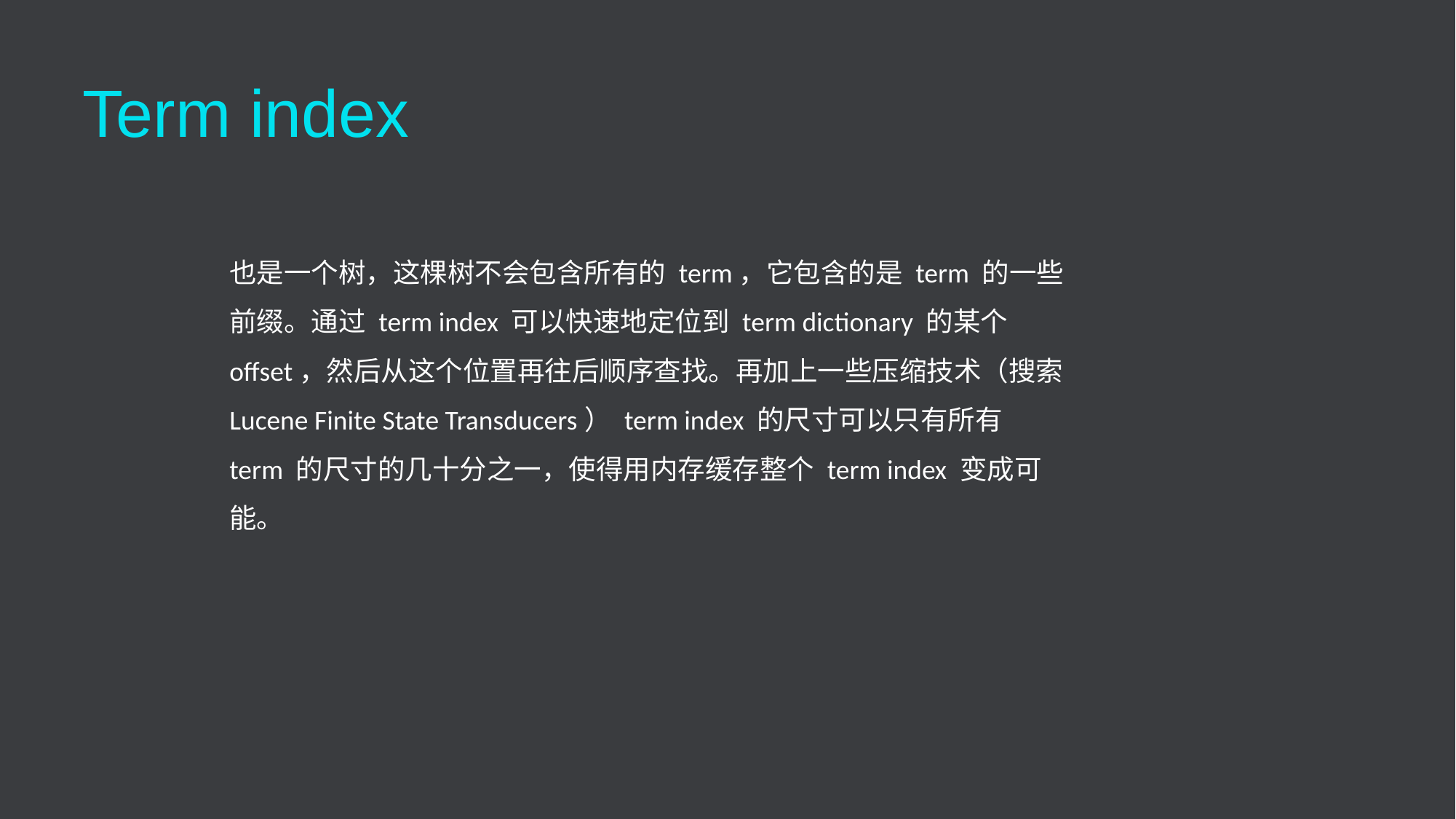

# Term index
也是一个树，这棵树不会包含所有的 term，它包含的是 term 的一些前缀。通过 term index 可以快速地定位到 term dictionary 的某个 offset，然后从这个位置再往后顺序查找。再加上一些压缩技术（搜索 Lucene Finite State Transducers） term index 的尺寸可以只有所有 term 的尺寸的几十分之一，使得用内存缓存整个 term index 变成可能。